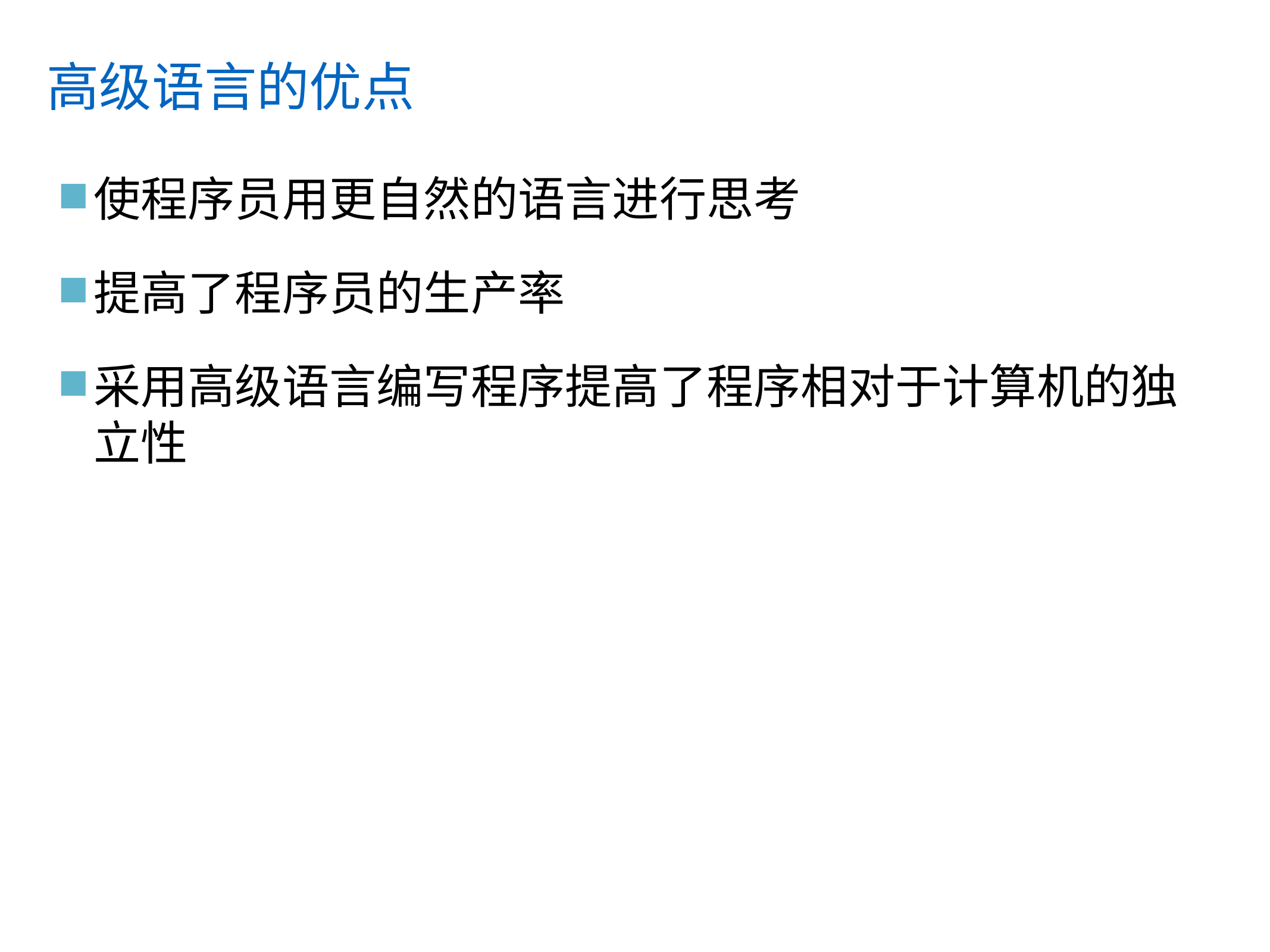

# 高级语言的优点
使程序员用更自然的语言进行思考
提高了程序员的生产率
采用高级语言编写程序提高了程序相对于计算机的独立性
85